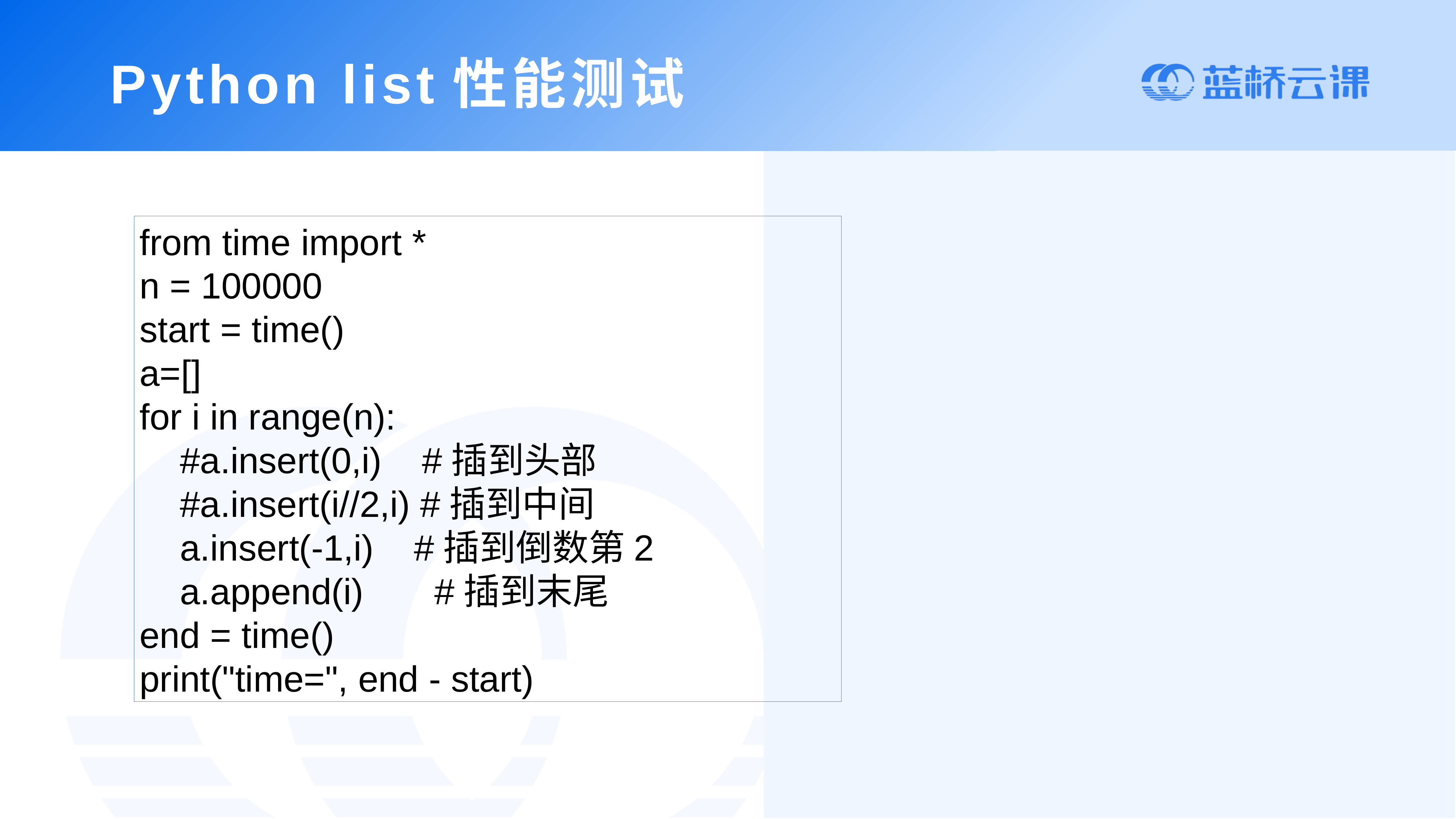

Python list性能测试
from time import *
n = 100000
start = time()
a=[]
for i in range(n):
    #a.insert(0,i)    #插到头部
    #a.insert(i//2,i) #插到中间
    a.insert(-1,i)    #插到倒数第2
    a.append(i)       #插到末尾
end = time()
print("time=", end - start)